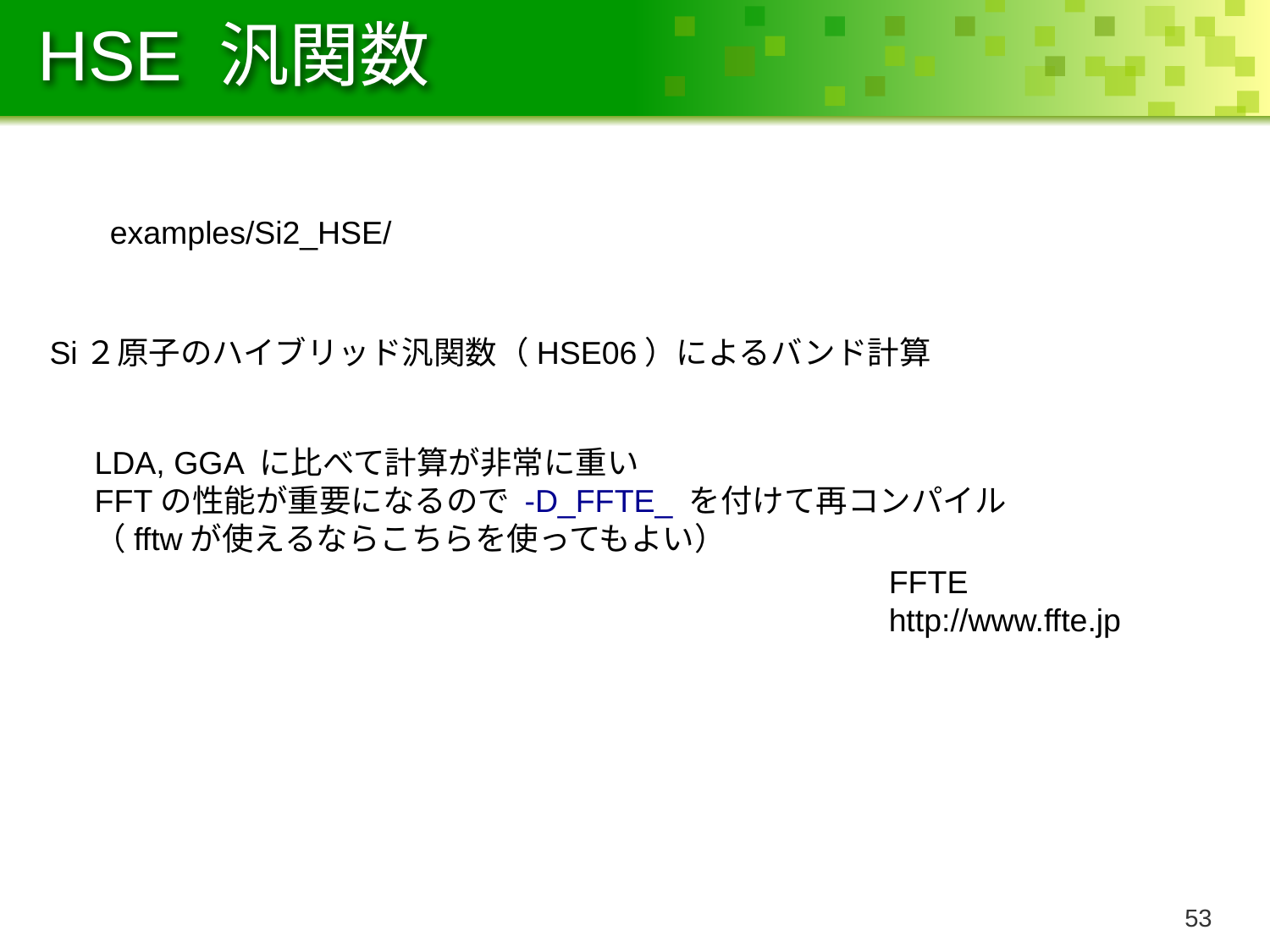

# HSE 汎関数
examples/Si2_HSE/
Si２原子のハイブリッド汎関数（HSE06）によるバンド計算
LDA, GGA に比べて計算が非常に重い
FFTの性能が重要になるので -D_FFTE_ を付けて再コンパイル
（fftwが使えるならこちらを使ってもよい）
FFTE
http://www.ffte.jp
53